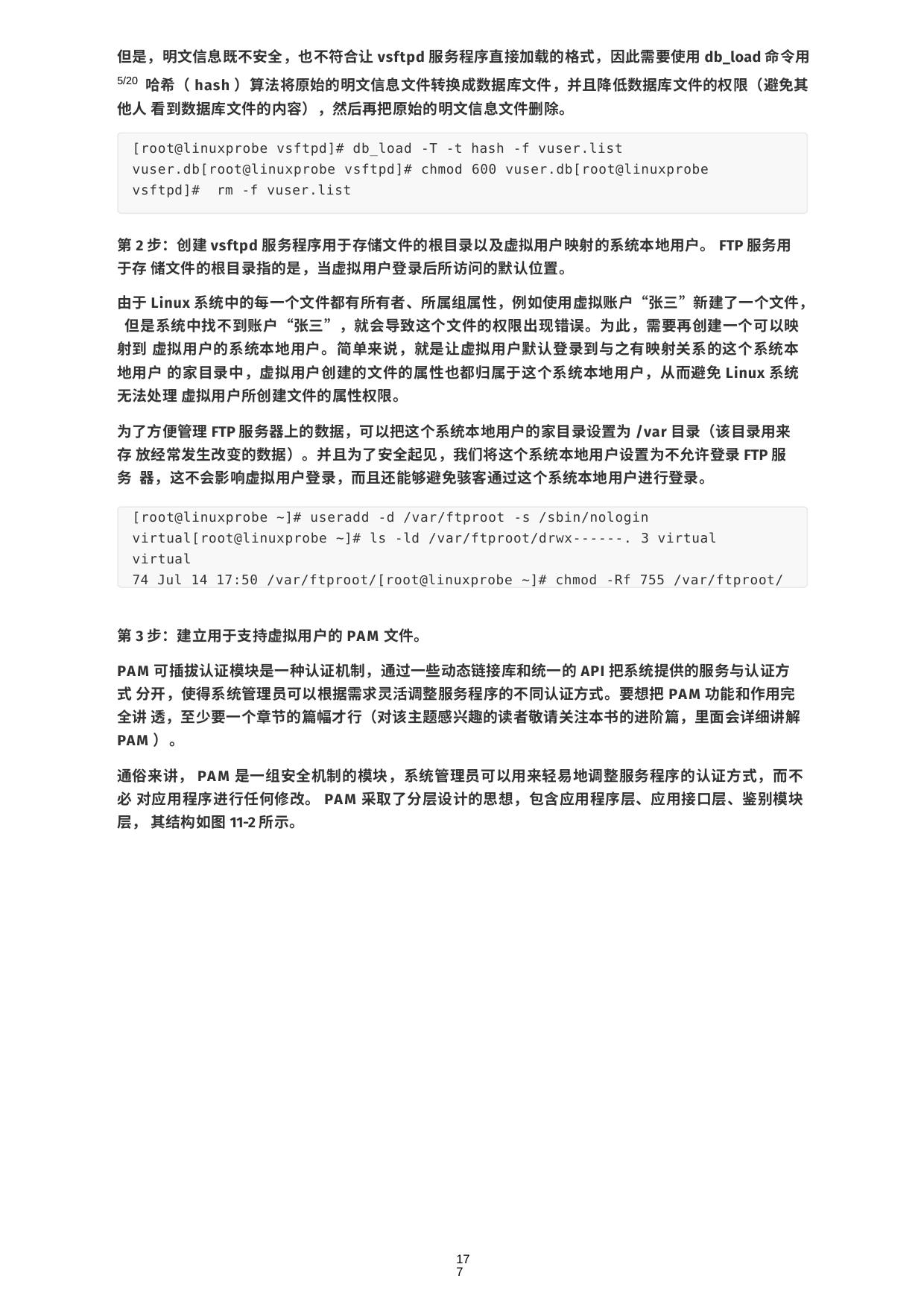

但是，明文信息既不安全，也不符合让vsftpd服务程序直接加载的格式，因此需要使用db_load命令用5/20 哈希（hash）算法将原始的明文信息文件转换成数据库文件，并且降低数据库文件的权限（避免其他人 看到数据库文件的内容），然后再把原始的明文信息文件删除。

[root@linuxprobe vsftpd]# db_load -T -t hash -f vuser.list  vuser.db[root@linuxprobe vsftpd]# chmod 600 vuser.db[root@linuxprobe vsftpd]#  rm -f vuser.list

第2步：创建vsftpd服务程序用于存储文件的根目录以及虚拟用户映射的系统本地用户。FTP服务用于存 储文件的根目录指的是，当虚拟用户登录后所访问的默认位置。
由于Linux系统中的每一个文件都有所有者、所属组属性，例如使用虚拟账户“张三”新建了一个文件，  但是系统中找不到账户“张三”，就会导致这个文件的权限出现错误。为此，需要再创建一个可以映射到 虚拟用户的系统本地用户。简单来说，就是让虚拟用户默认登录到与之有映射关系的这个系统本地用户 的家目录中，虚拟用户创建的文件的属性也都归属于这个系统本地用户，从而避免Linux系统无法处理 虚拟用户所创建文件的属性权限。
为了方便管理FTP服务器上的数据，可以把这个系统本地用户的家目录设置为/var目录（该目录用来存 放经常发生改变的数据）。并且为了安全起见，我们将这个系统本地用户设置为不允许登录FTP服务  器，这不会影响虚拟用户登录，而且还能够避免骇客通过这个系统本地用户进行登录。

[root@linuxprobe ~]# useradd -d /var/ftproot -s /sbin/nologin  virtual[root@linuxprobe ~]# ls -ld /var/ftproot/drwx------. 3 virtual virtual
74 Jul 14 17:50 /var/ftproot/[root@linuxprobe ~]# chmod -Rf 755 /var/ftproot/

第3步：建立用于支持虚拟用户的PAM文件。
PAM可插拔认证模块是一种认证机制，通过一些动态链接库和统一的API把系统提供的服务与认证方式 分开，使得系统管理员可以根据需求灵活调整服务程序的不同认证方式。要想把PAM功能和作用完全讲 透，至少要一个章节的篇幅才行（对该主题感兴趣的读者敬请关注本书的进阶篇，里面会详细讲解 PAM）。
通俗来讲，PAM是一组安全机制的模块，系统管理员可以用来轻易地调整服务程序的认证方式，而不必 对应用程序进行任何修改。PAM采取了分层设计的思想，包含应用程序层、应用接口层、鉴别模块层， 其结构如图11-2所示。

177